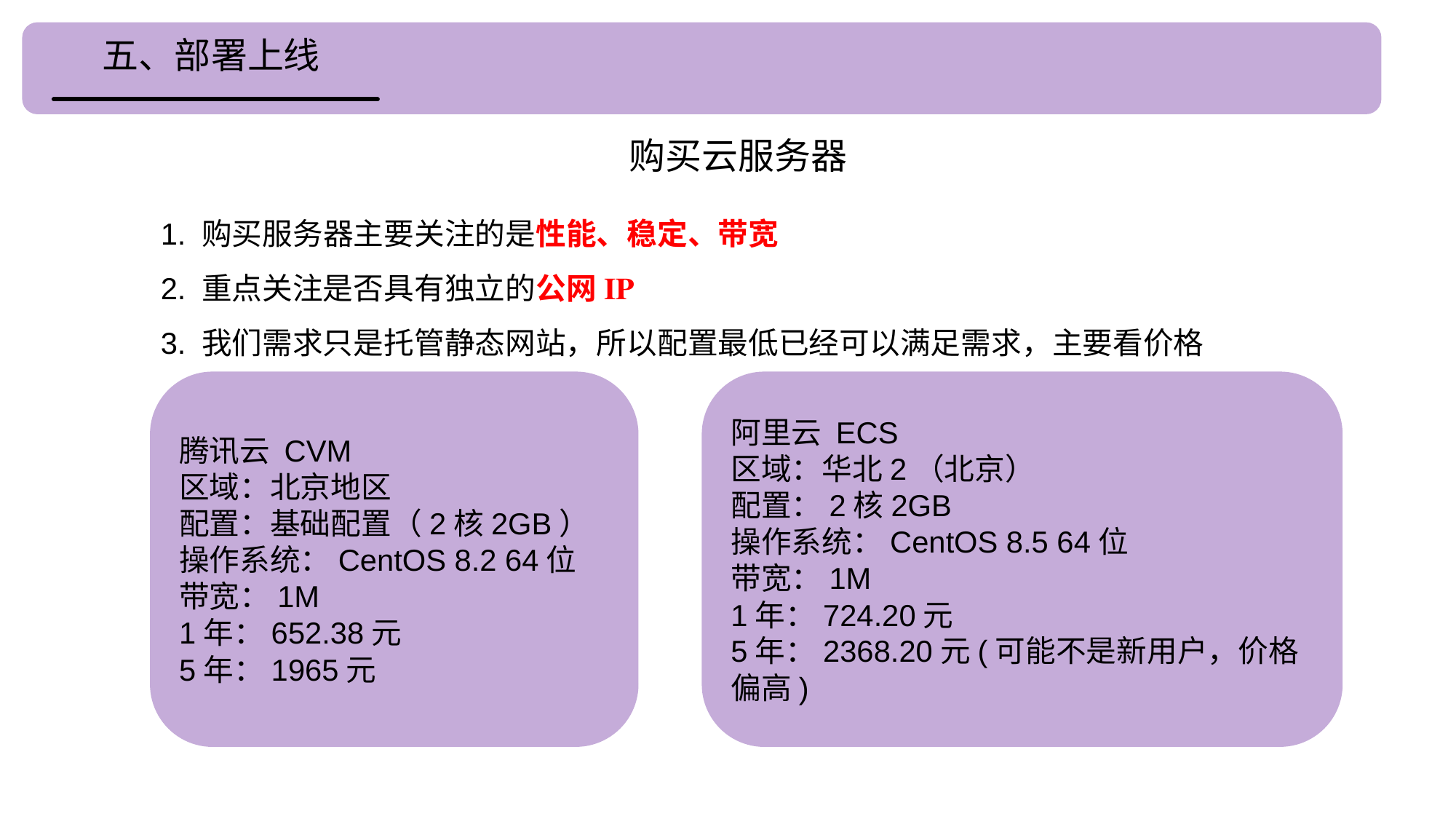

五、部署上线

购买云服务器
购买服务器主要关注的是性能、稳定、带宽
重点关注是否具有独立的公网IP
我们需求只是托管静态网站，所以配置最低已经可以满足需求，主要看价格
腾讯云 CVM
区域：北京地区
配置：基础配置（2核2GB）
操作系统：CentOS 8.2 64位
带宽：1M
1年：652.38元
5年：1965元
阿里云 ECS
区域：华北2（北京）
配置：2核2GB
操作系统：CentOS 8.5 64位
带宽：1M
1年：724.20元
5年：2368.20元(可能不是新用户，价格偏高)